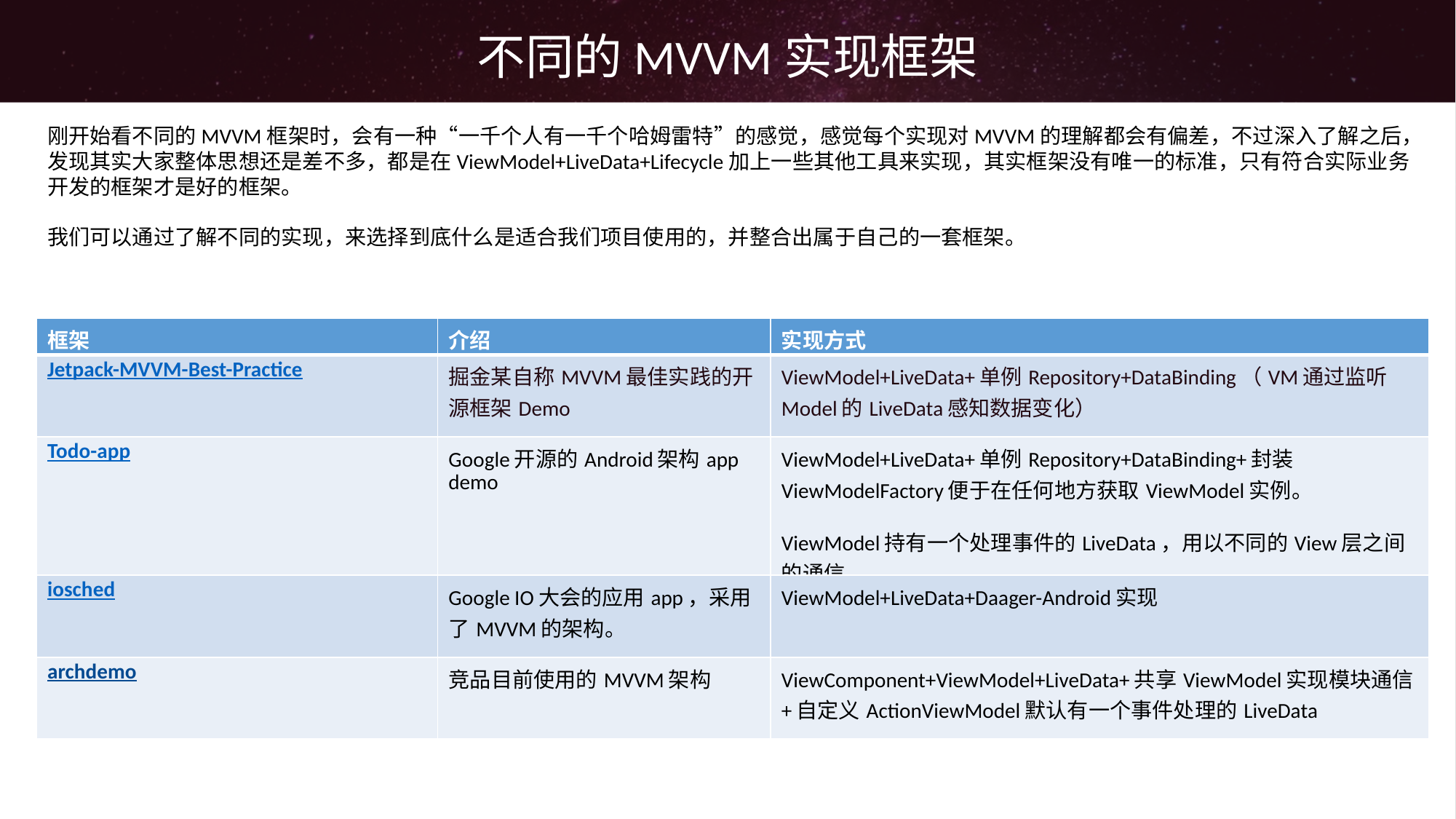

不同的MVVM实现框架
刚开始看不同的MVVM框架时，会有一种“一千个人有一千个哈姆雷特”的感觉，感觉每个实现对MVVM的理解都会有偏差，不过深入了解之后，发现其实大家整体思想还是差不多，都是在ViewModel+LiveData+Lifecycle加上一些其他工具来实现，其实框架没有唯一的标准，只有符合实际业务开发的框架才是好的框架。

我们可以通过了解不同的实现，来选择到底什么是适合我们项目使用的，并整合出属于自己的一套框架。

| 框架 | 介绍 | 实现方式 |
| --- | --- | --- |
| Jetpack-MVVM-Best-Practice | 掘金某自称MVVM最佳实践的开源框架Demo | ViewModel+LiveData+单例Repository+DataBinding（VM通过监听Model的LiveData感知数据变化） |
| Todo-app | Google开源的Android架构app demo | ViewModel+LiveData+单例Repository+DataBinding+封装ViewModelFactory便于在任何地方获取ViewModel实例。 ViewModel持有一个处理事件的LiveData，用以不同的View层之间的通信。 |
| iosched | Google IO大会的应用app，采用了MVVM的架构。 | ViewModel+LiveData+Daager-Android实现 |
| archdemo | 竞品目前使用的MVVM架构 | ViewComponent+ViewModel+LiveData+共享ViewModel实现模块通信+自定义ActionViewModel默认有一个事件处理的LiveData |